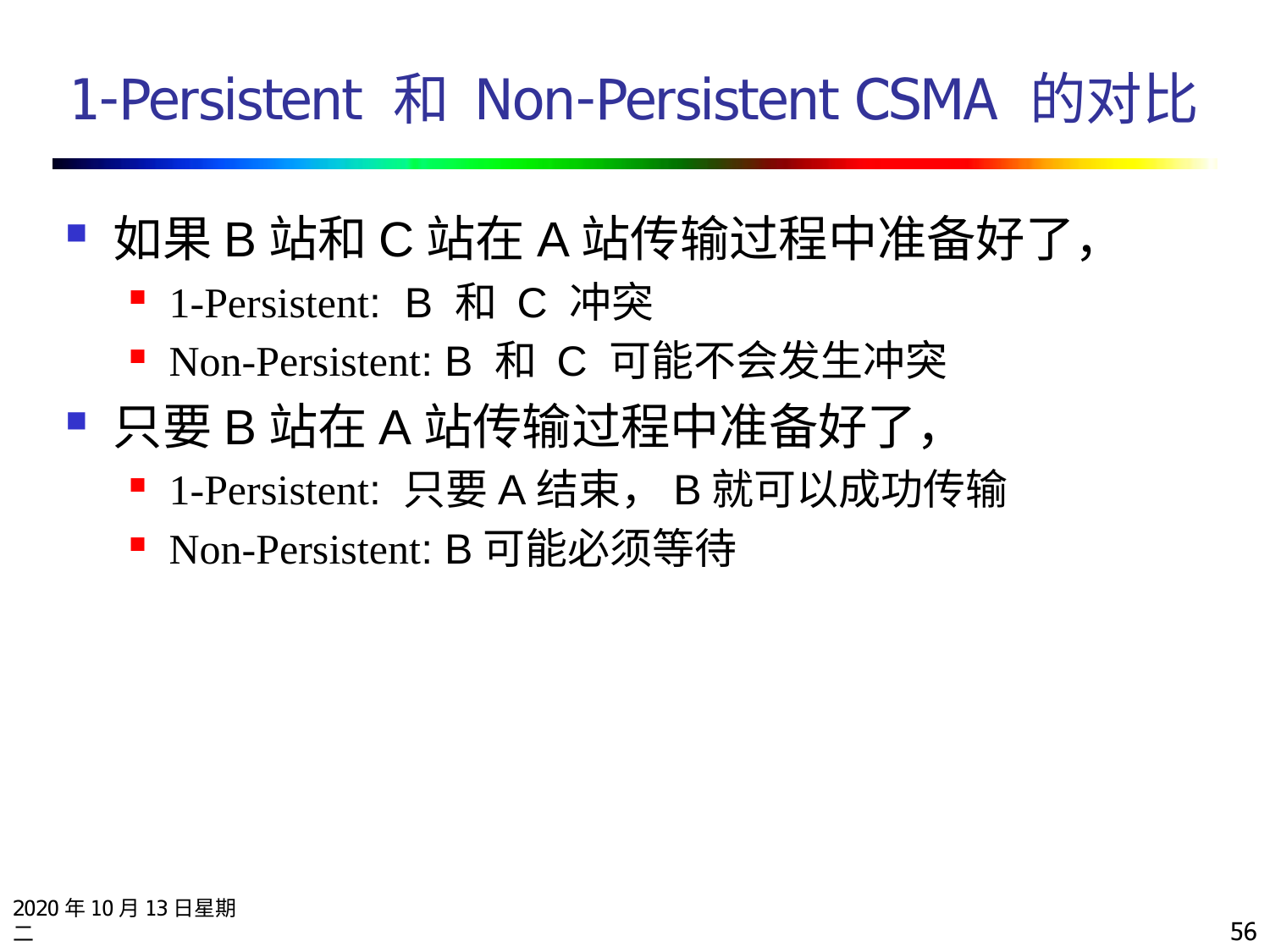

# 1-Persistent 和 Non-Persistent CSMA 的对比
如果B站和C站在A站传输过程中准备好了，
1-Persistent:  B 和 C 冲突
Non-Persistent: B 和 C 可能不会发生冲突
只要B站在A站传输过程中准备好了，
1-Persistent: 只要A结束，B就可以成功传输
Non-Persistent: B可能必须等待
2020年10月13日星期二
56